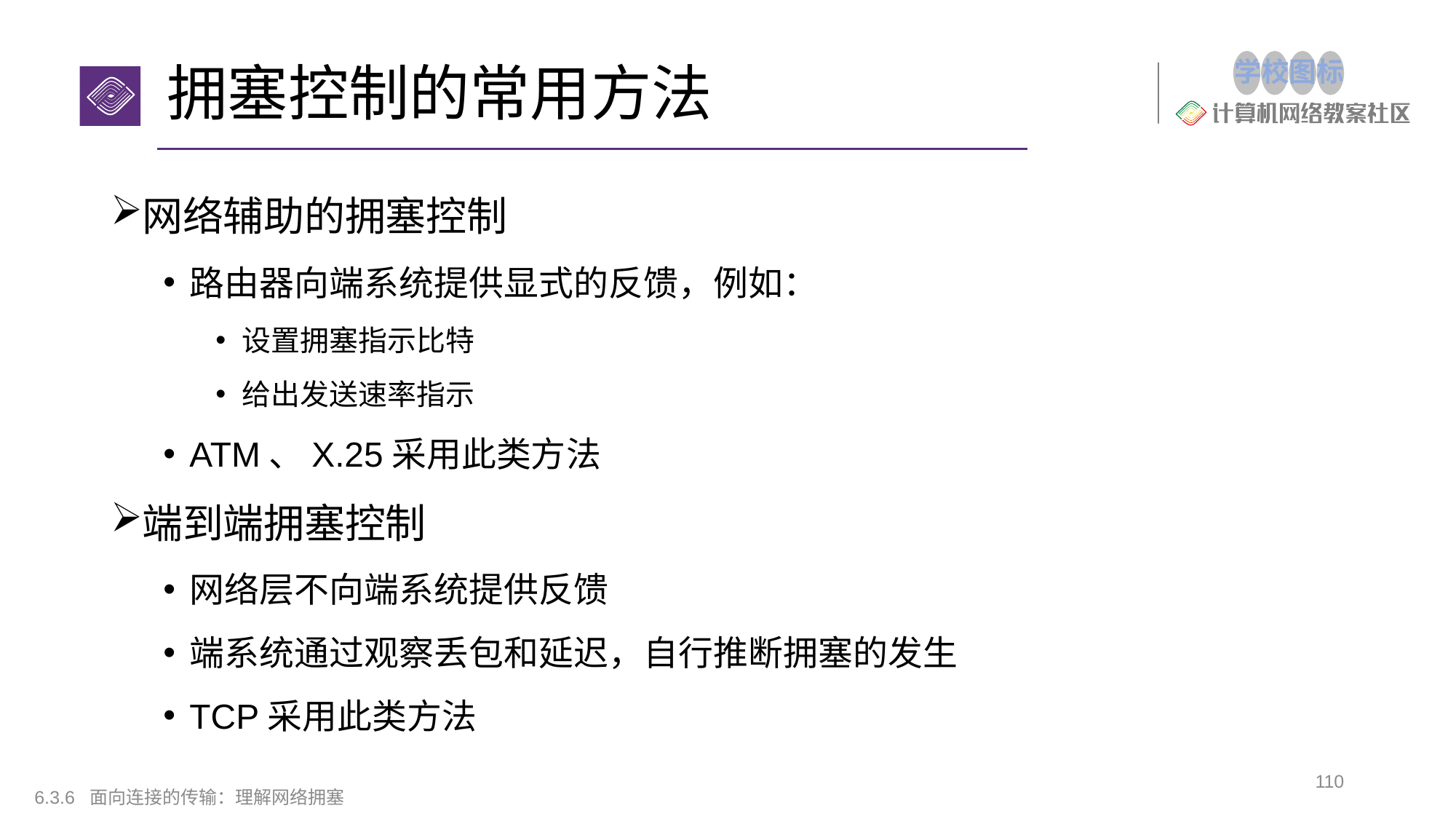

# 拥塞控制的常用方法
网络辅助的拥塞控制
路由器向端系统提供显式的反馈，例如：
设置拥塞指示比特
给出发送速率指示
ATM、X.25采用此类方法
端到端拥塞控制
网络层不向端系统提供反馈
端系统通过观察丢包和延迟，自行推断拥塞的发生
TCP采用此类方法

110
6.3.6  面向连接的传输：理解网络拥塞